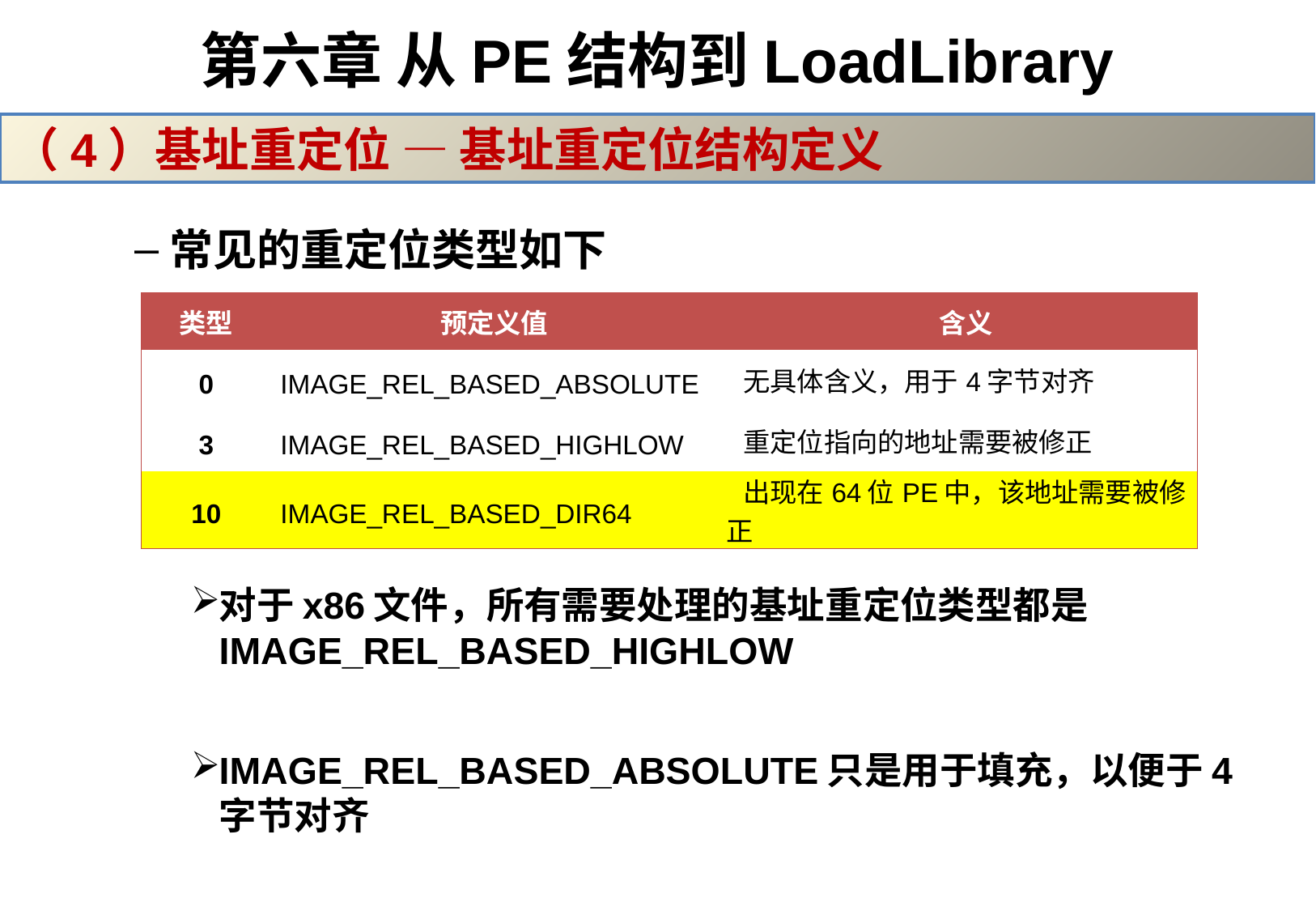

# 第六章 从PE结构到LoadLibrary
（4）基址重定位 — 基址重定位结构定义
常见的重定位类型如下

对于x86文件，所有需要处理的基址重定位类型都是IMAGE_REL_BASED_HIGHLOW

IMAGE_REL_BASED_ABSOLUTE只是用于填充，以便于4字节对齐
| 类型 | 预定义值 | 含义 |
| --- | --- | --- |
| 0 | IMAGE\_REL\_BASED\_ABSOLUTE | 无具体含义，用于4字节对齐 |
| 3 | IMAGE\_REL\_BASED\_HIGHLOW | 重定位指向的地址需要被修正 |
| 10 | IMAGE\_REL\_BASED\_DIR64 | 出现在64位PE中，该地址需要被修正 |